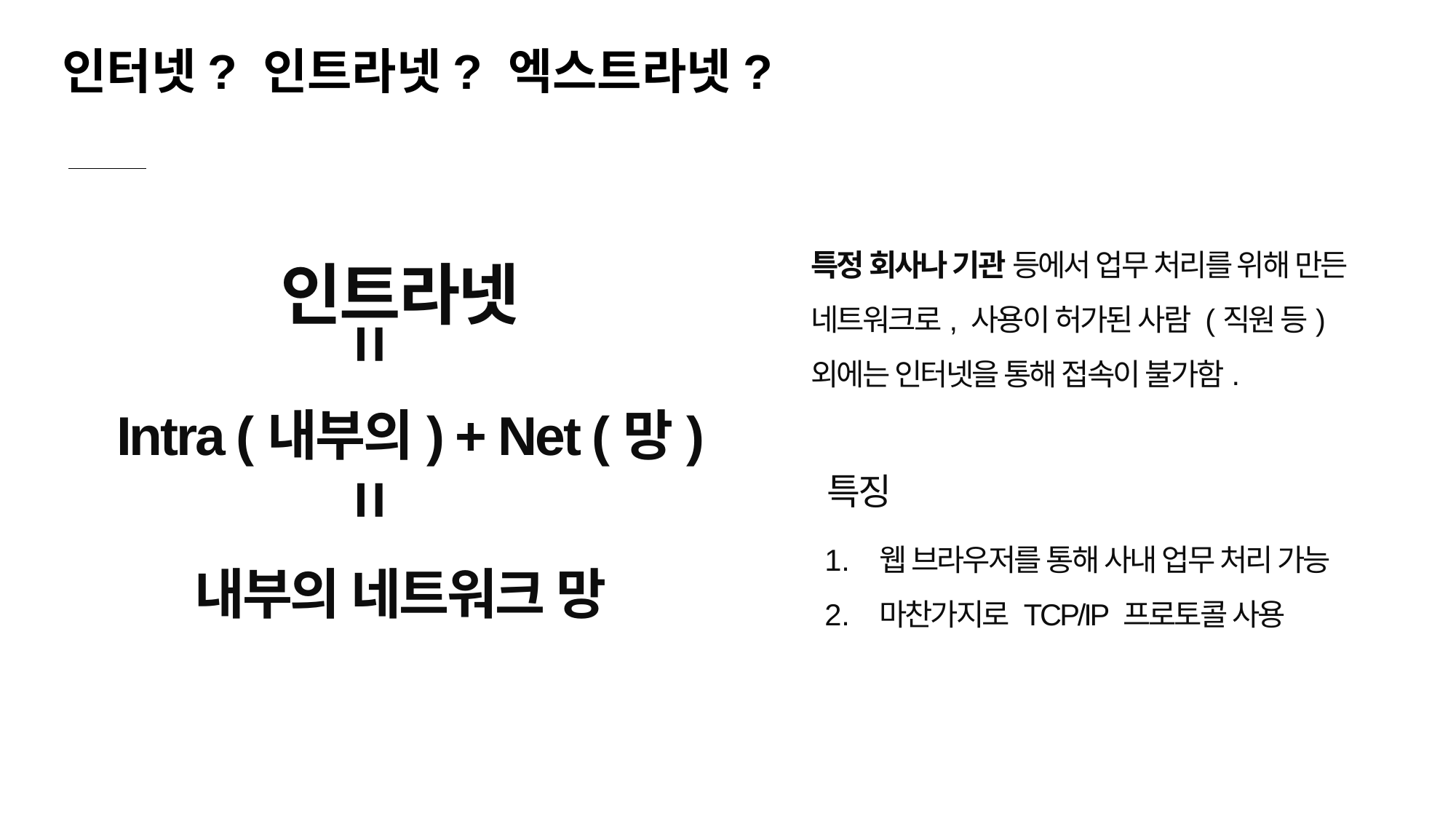

인터넷? 인트라넷? 엑스트라넷?
인트라넷
특정 회사나 기관 등에서 업무 처리를 위해 만든 네트워크로, 사용이 허가된 사람 (직원 등) 외에는 인터넷을 통해 접속이 불가함.
=
Intra (내부의) + Net (망)
특징
=
웹 브라우저를 통해 사내 업무 처리 가능
마찬가지로 TCP/IP 프로토콜 사용
내부의 네트워크 망